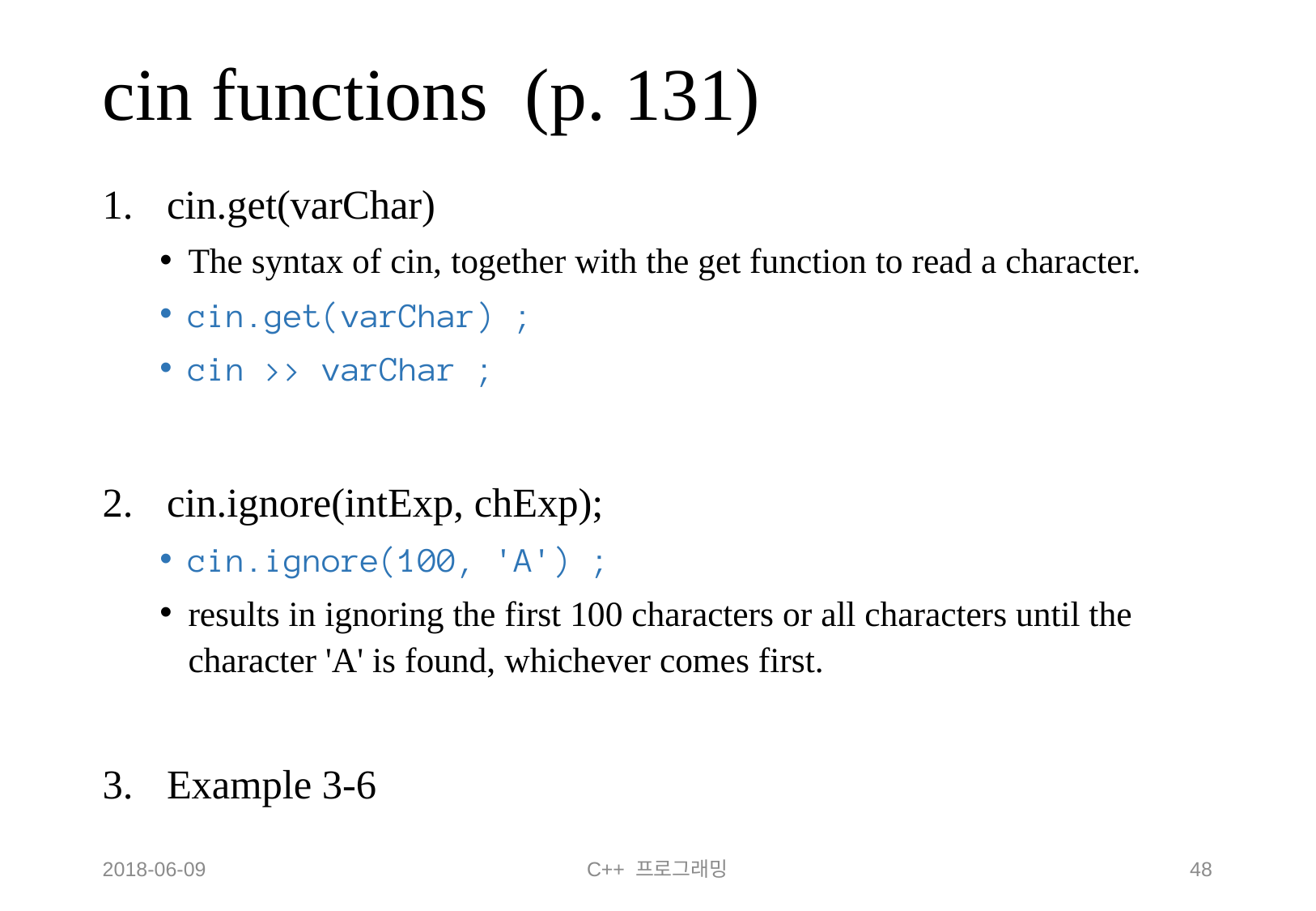

# cin functions  (p. 131)
cin.get(varChar)
The syntax of cin, together with the get function to read a character.
cin.get(varChar) ;
cin >> varChar ;

cin.ignore(intExp, chExp);
cin.ignore(100, 'A') ;
results in ignoring the first 100 characters or all characters until the character 'A' is found, whichever comes first.

Example 3-6
2018-06-09
C++ 프로그래밍
48